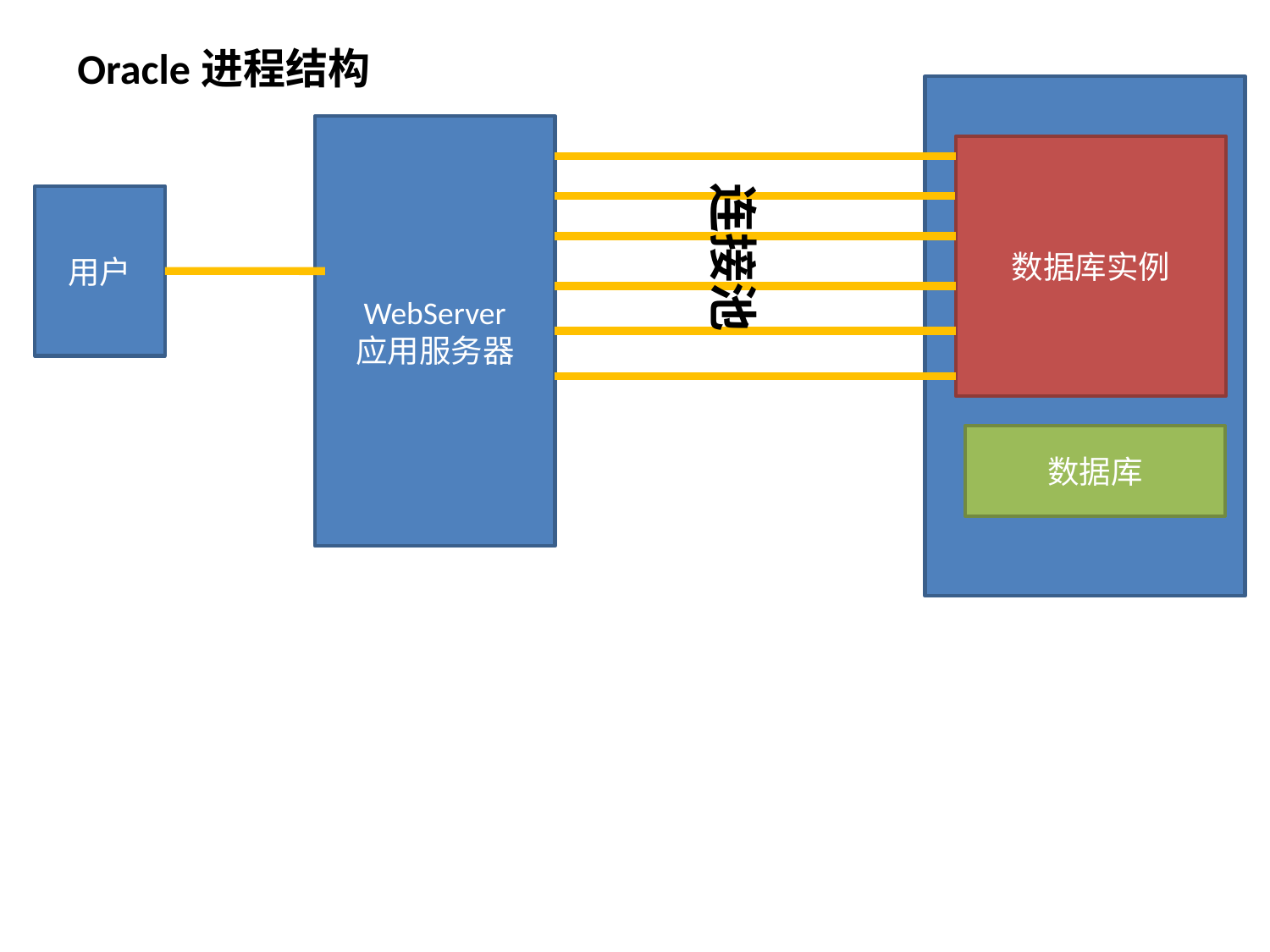

Oracle进程结构

WebServer
应用服务器
数据库实例
连接池
用户
数据库